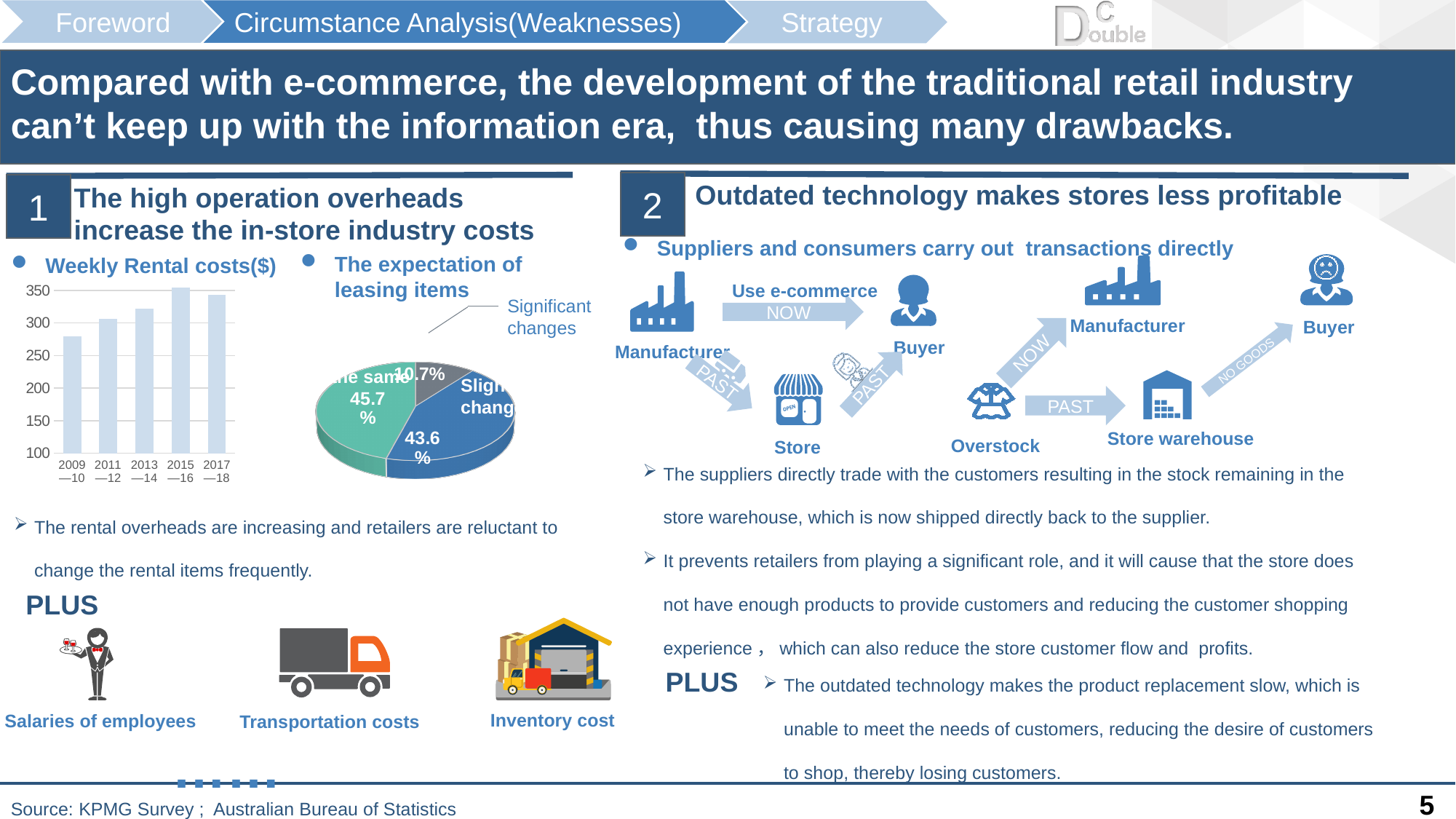

Compared with e-commerce, the development of the traditional retail industry can’t keep up with the information era,  thus causing many drawbacks.
2
Outdated technology makes stores less profitable
1
The high operation overheads increase the in-store industry costs
Suppliers and consumers carry out  transactions directly
The expectation of leasing items
Weekly Rental costs($)
Use e-commerce

Manufacturer

Buyer
NOW
PAST
PAST

Store

Manufacturer

[unsupported chart]

Slight
changes
Remain
 the same
Significant
changes

### Chart

| Category | 系列 1 |
|---|---|
| 2009—10 | 280.0 |
| 2011—12 | 306.0 |
| 2013—14 | 322.0 |
| 2015—16 | 354.0 |
| 2017—18 | 343.0 |
Buyer
NOW
NO GOODS

Overstock
PAST
Store warehouse
The suppliers directly trade with the customers resulting in the stock remaining in the store warehouse, which is now shipped directly back to the supplier.
It prevents retailers from playing a significant role, and it will cause that the store does not have enough products to provide customers and reducing the customer shopping experience，which can also reduce the store customer flow and  profits.
The rental overheads are increasing and retailers are reluctant to change the rental items frequently.
PLUS

The outdated technology makes the product replacement slow, which is unable to meet the needs of customers, reducing the desire of customers to shop, thereby losing customers.
PLUS
……
Inventory cost
Salaries of employees
Transportation costs
Source: KPMG Survey ;  Australian Bureau of Statistics
5